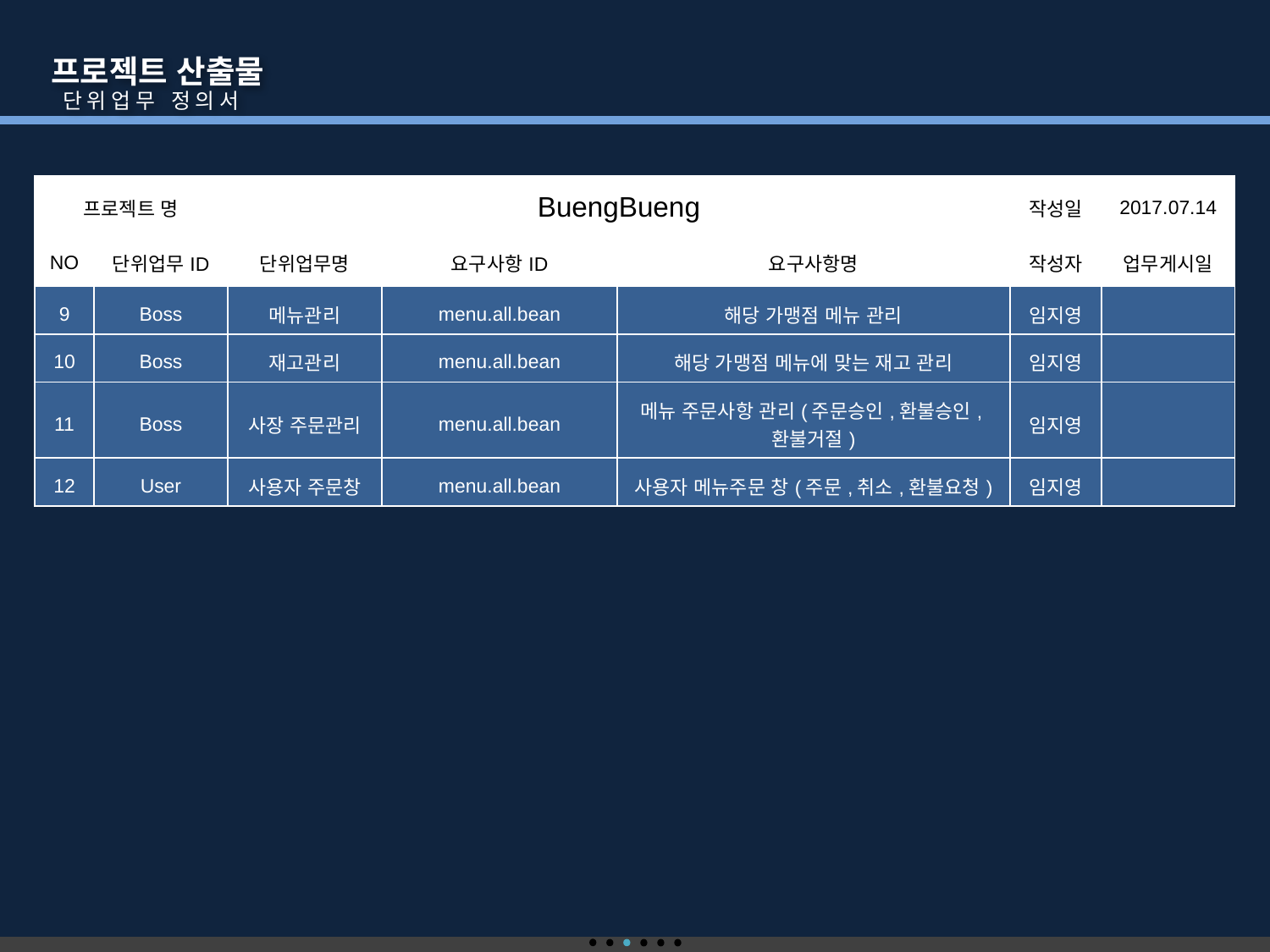

프로젝트 산출물
  단위업무 정의서

| 프로젝트 명 |  | BuengBueng |  |  | 작성일 | 2017.07.14 |
| --- | --- | --- | --- | --- | --- | --- |
| NO | 단위업무ID | 단위업무명 | 요구사항ID | 요구사항명 | 작성자 | 업무게시일 |
| 9 | Boss | 메뉴관리 | menu.all.bean | 해당 가맹점 메뉴 관리 | 임지영 |  |
| 10 | Boss | 재고관리 | menu.all.bean | 해당 가맹점 메뉴에 맞는 재고 관리 | 임지영 |  |
| 11 | Boss | 사장 주문관리 | menu.all.bean | 메뉴 주문사항 관리(주문승인,환불승인,환불거절) | 임지영 |  |
| 12 | User | 사용자 주문창 | menu.all.bean | 사용자 메뉴주문 창(주문,취소,환불요청) | 임지영 |  |